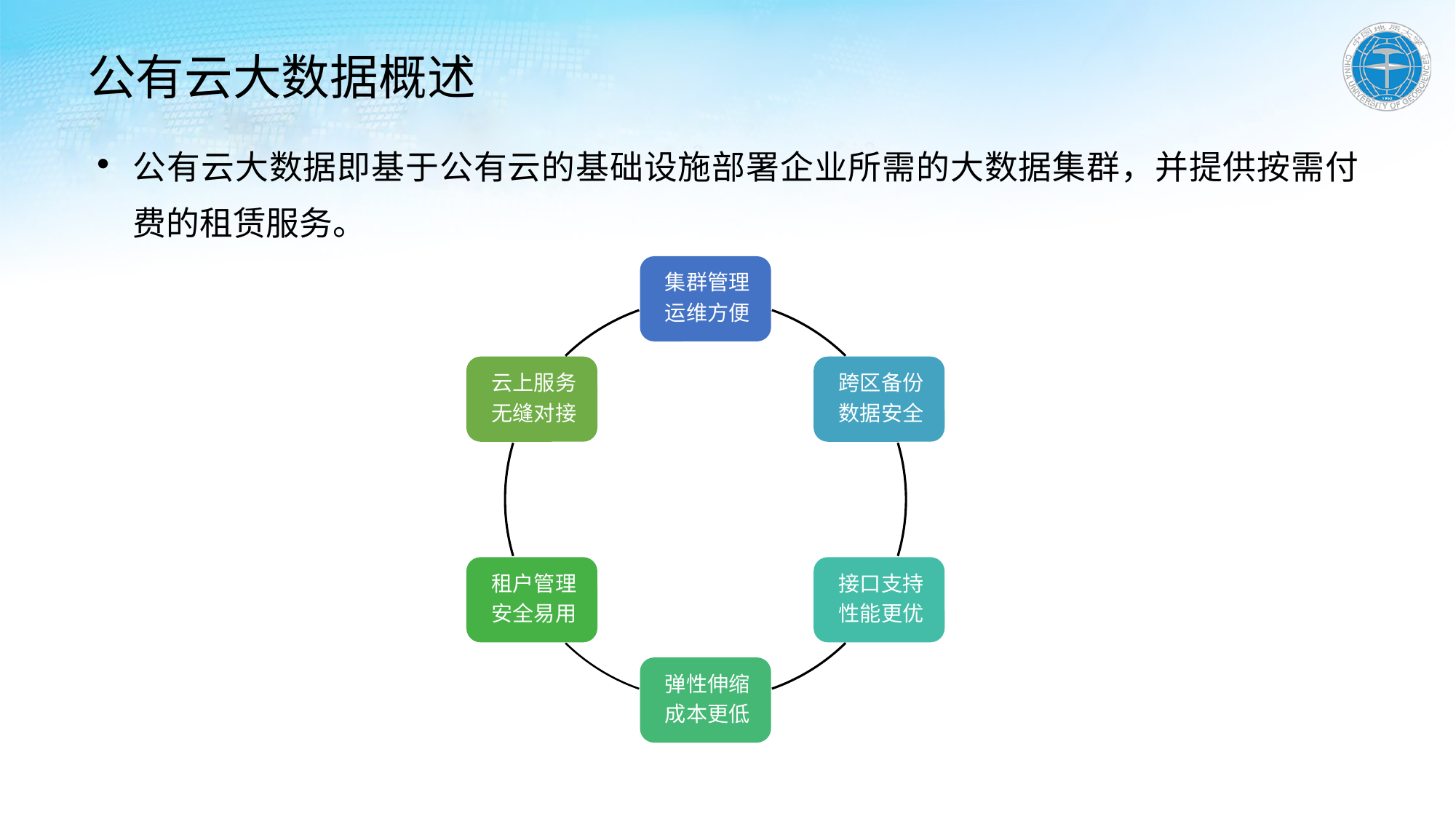

# 公有云大数据概述
公有云大数据即基于公有云的基础设施部署企业所需的大数据集群，并提供按需付费的租赁服务。
集群管理
运维方便
跨区备份
数据安全
接口支持
性能更优
弹性伸缩
成本更低
租户管理
安全易用
云上服务
无缝对接